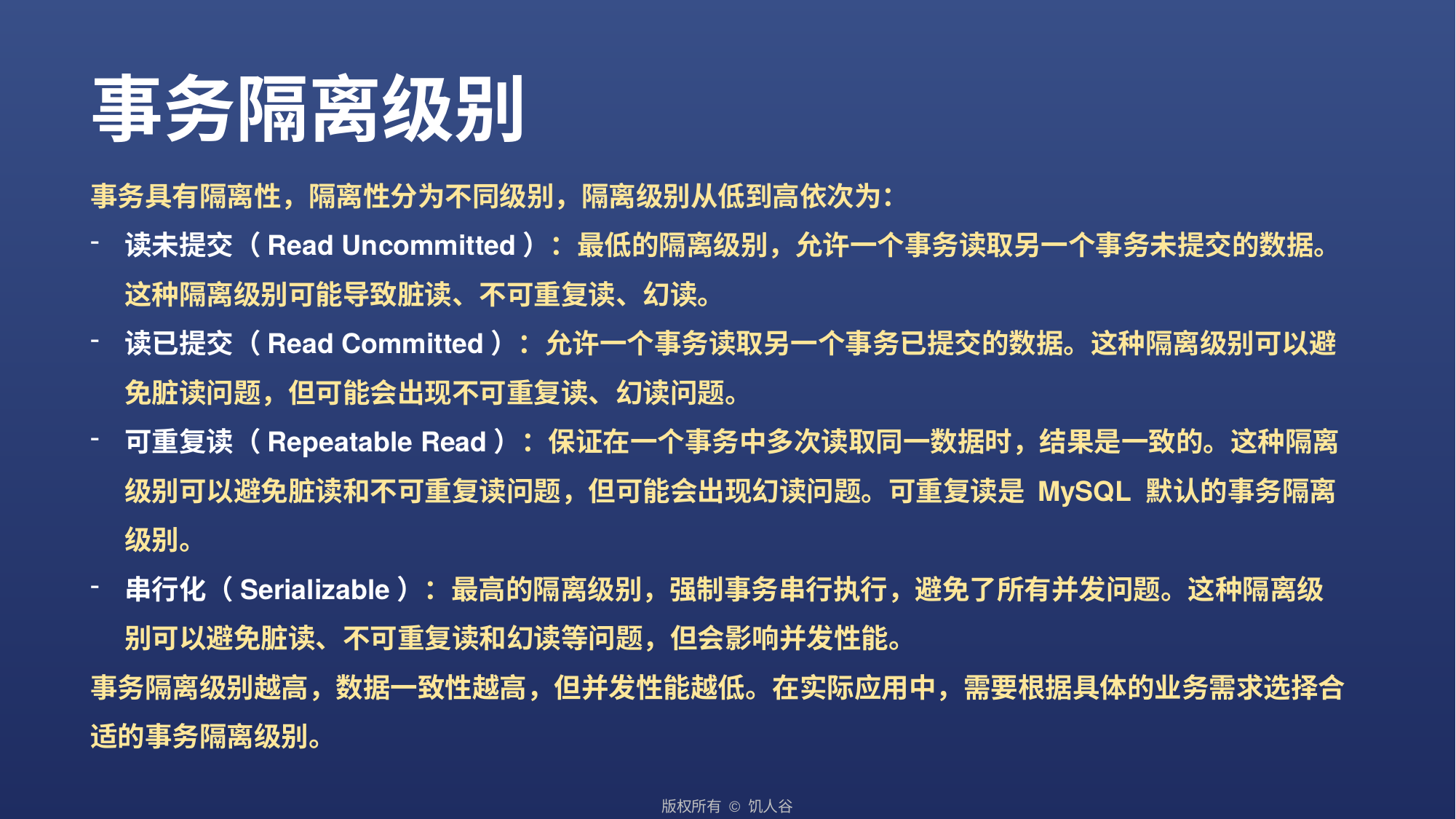

事务隔离级别
事务具有隔离性，隔离性分为不同级别，隔离级别从低到高依次为：
读未提交（Read Uncommitted）：最低的隔离级别，允许一个事务读取另一个事务未提交的数据。这种隔离级别可能导致脏读、不可重复读、幻读。
读已提交（Read Committed）：允许一个事务读取另一个事务已提交的数据。这种隔离级别可以避免脏读问题，但可能会出现不可重复读、幻读问题。
可重复读（Repeatable Read）：保证在一个事务中多次读取同一数据时，结果是一致的。这种隔离级别可以避免脏读和不可重复读问题，但可能会出现幻读问题。可重复读是 MySQL 默认的事务隔离级别。
串行化（Serializable）：最高的隔离级别，强制事务串行执行，避免了所有并发问题。这种隔离级别可以避免脏读、不可重复读和幻读等问题，但会影响并发性能。
事务隔离级别越高，数据一致性越高，但并发性能越低。在实际应用中，需要根据具体的业务需求选择合适的事务隔离级别。